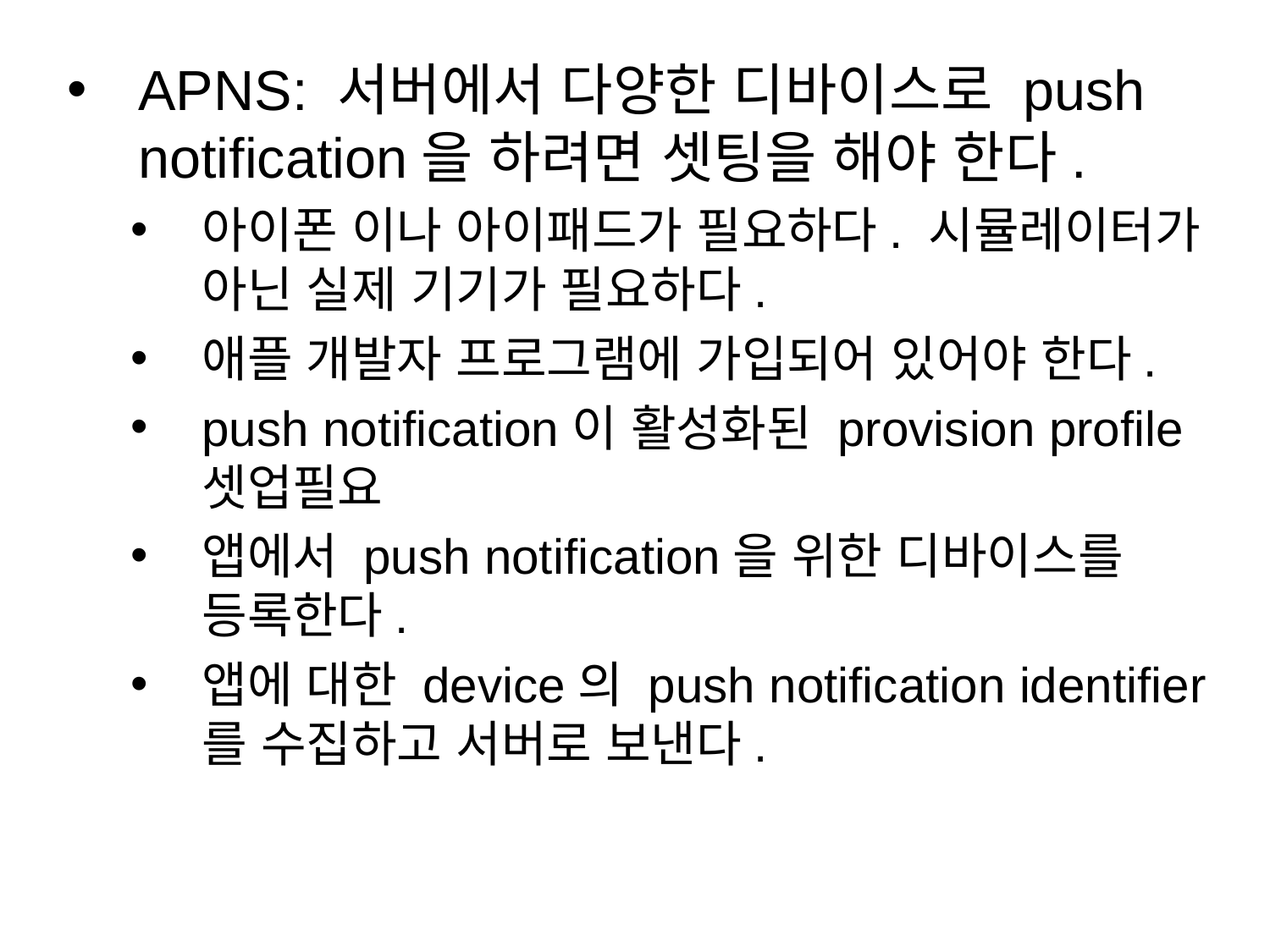

APNS: 서버에서 다양한 디바이스로 push notification을 하려면 셋팅을 해야 한다.
아이폰 이나 아이패드가 필요하다. 시뮬레이터가 아닌 실제 기기가 필요하다.
애플 개발자 프로그램에 가입되어 있어야 한다.
push notification이 활성화된 provision profile 셋업필요
앱에서 push notification을 위한 디바이스를 등록한다.
앱에 대한 device의 push notification identifier를 수집하고 서버로 보낸다.